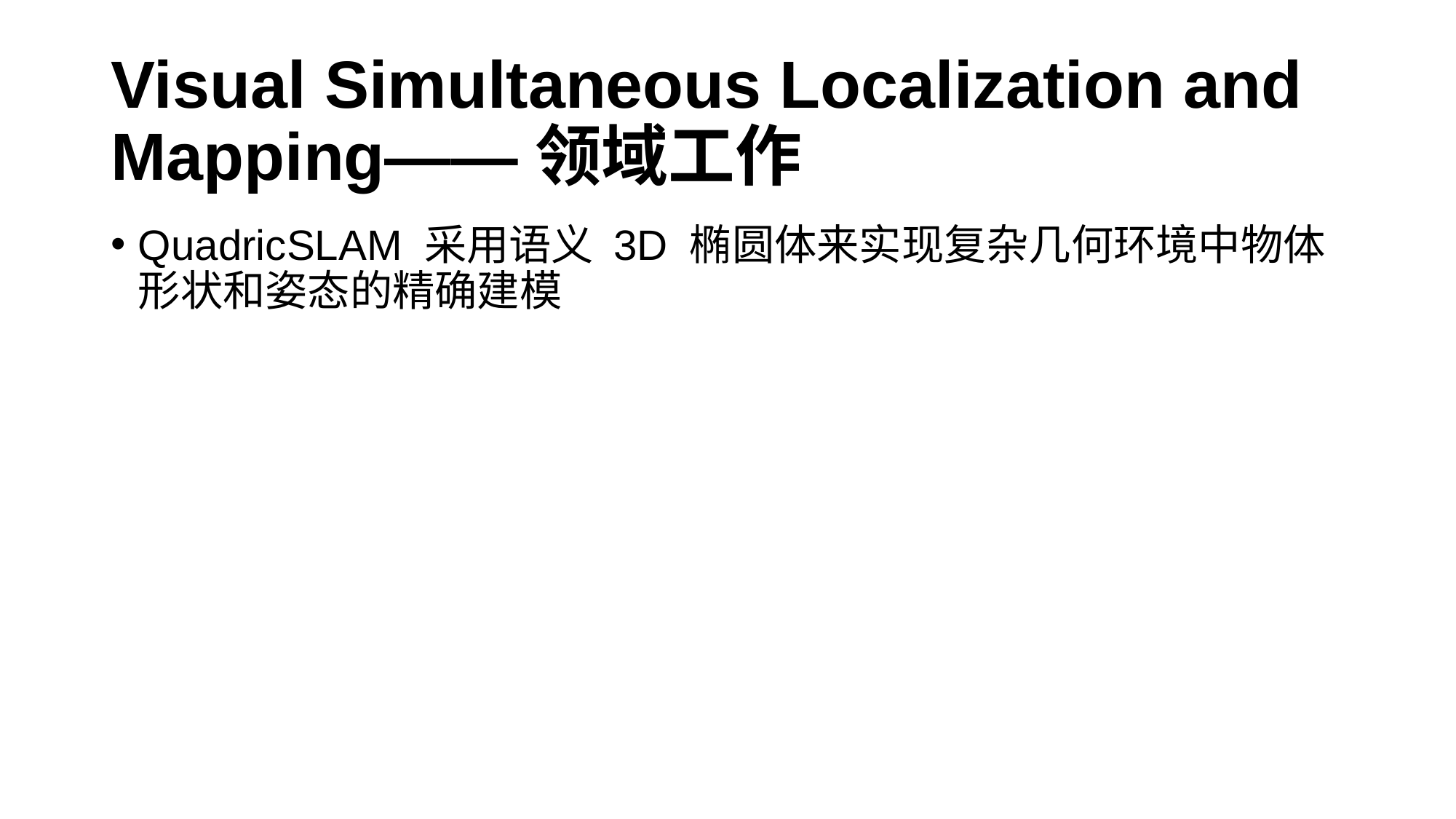

# Visual Simultaneous Localization and Mapping——领域工作
QuadricSLAM 采用语义 3D 椭圆体来实现复杂几何环境中物体形状和姿态的精确建模